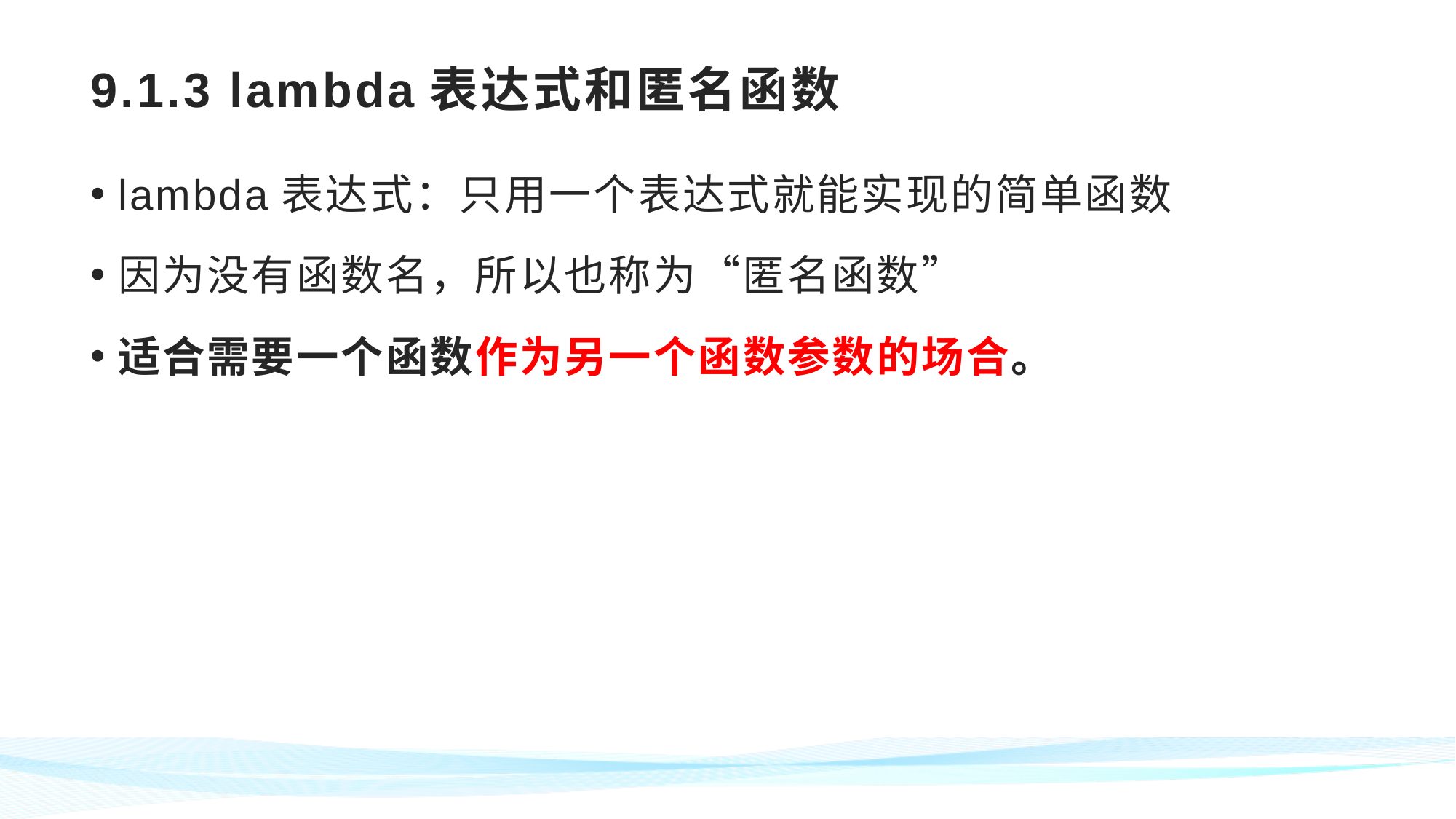

# 9.1.3 lambda表达式和匿名函数
lambda表达式：只用一个表达式就能实现的简单函数
因为没有函数名，所以也称为“匿名函数”
适合需要一个函数作为另一个函数参数的场合。